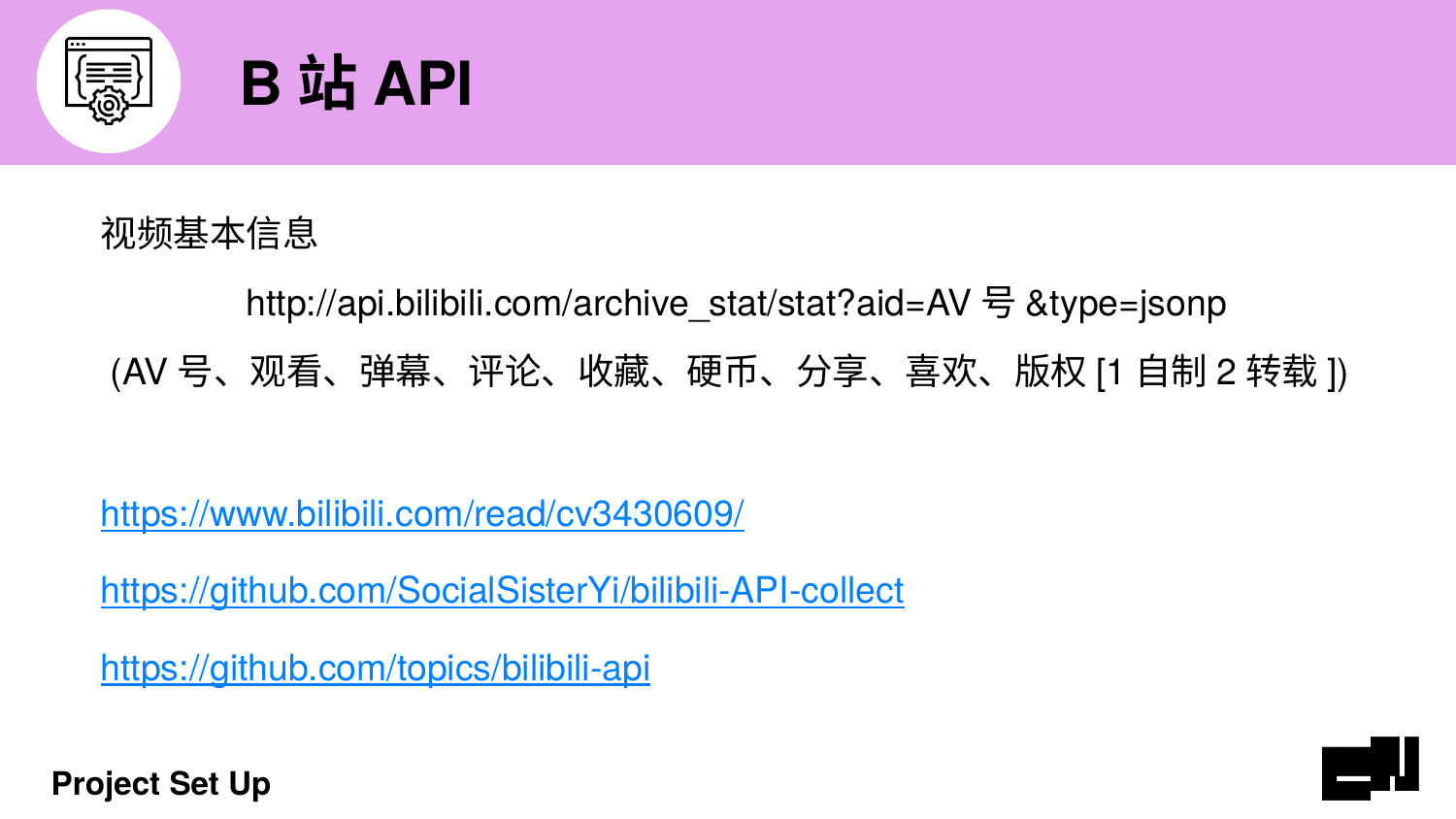

# B站API
视频基本信息
	http://api.bilibili.com/archive_stat/stat?aid=AV号&type=jsonp
 (AV号、观看、弹幕、评论、收藏、硬币、分享、喜欢、版权[1自制2转载])

https://www.bilibili.com/read/cv3430609/
https://github.com/SocialSisterYi/bilibili-API-collect
https://github.com/topics/bilibili-api